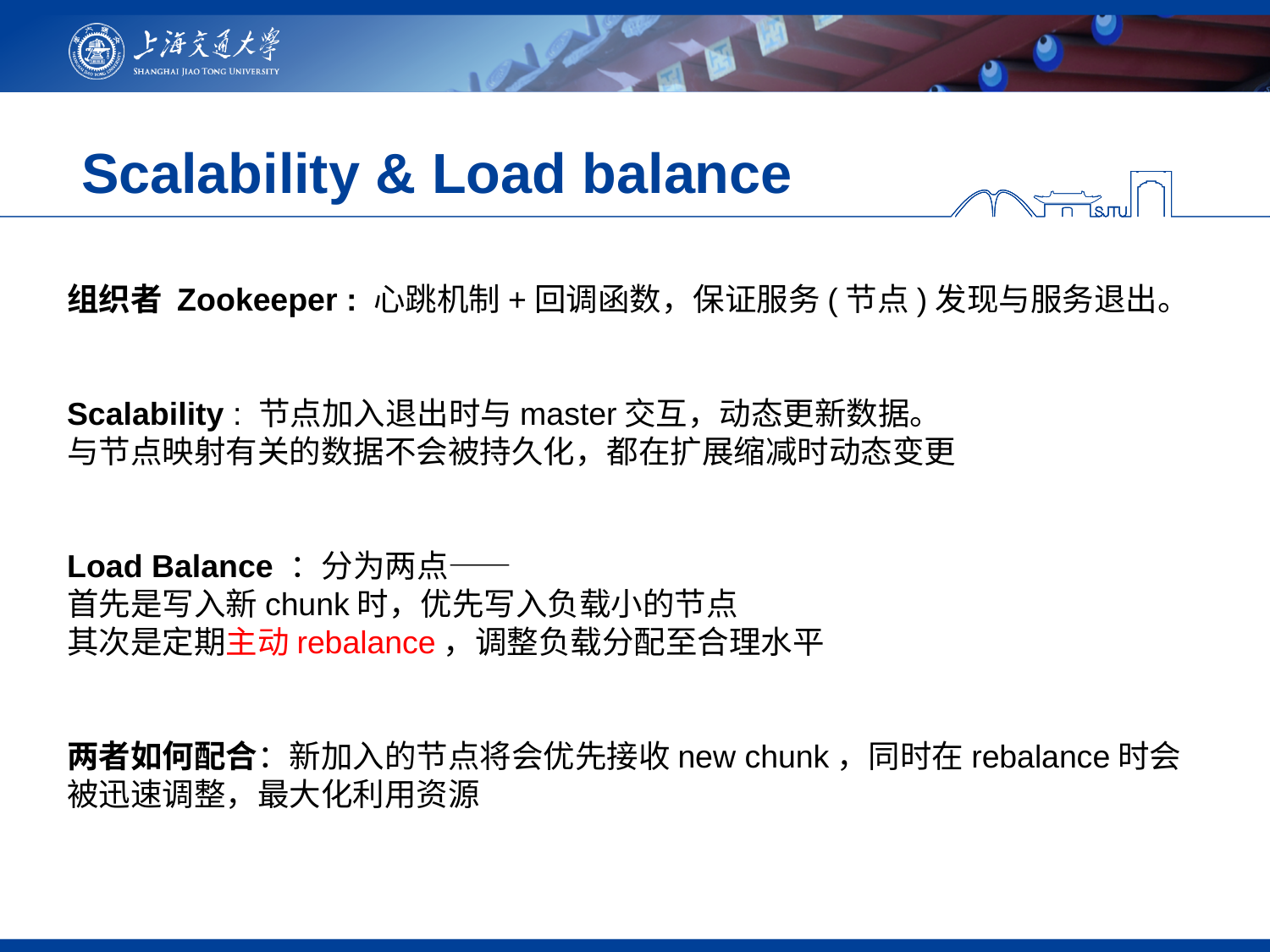

# Scalability & Load balance

组织者 Zookeeper : 心跳机制+回调函数，保证服务(节点)发现与服务退出。

Scalability : 节点加入退出时与master交互，动态更新数据。
与节点映射有关的数据不会被持久化，都在扩展缩减时动态变更

Load Balance ：分为两点——
首先是写入新chunk时，优先写入负载小的节点
其次是定期主动rebalance，调整负载分配至合理水平

两者如何配合：新加入的节点将会优先接收new chunk，同时在rebalance时会被迅速调整，最大化利用资源